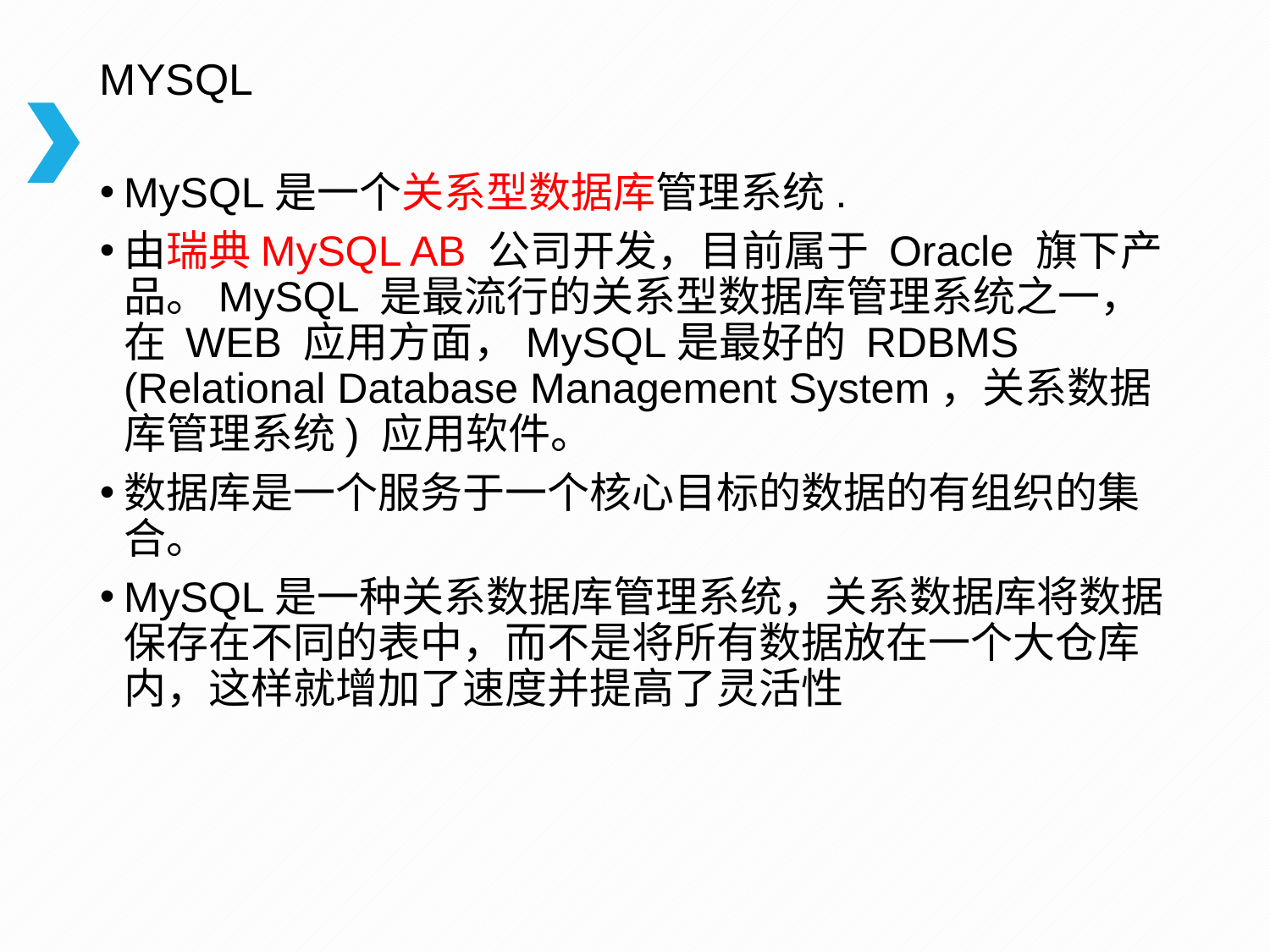

# MYSQL
MySQL是一个关系型数据库管理系统.
由瑞典MySQL AB 公司开发，目前属于 Oracle 旗下产品。MySQL 是最流行的关系型数据库管理系统之一，在 WEB 应用方面，MySQL是最好的 RDBMS (Relational Database Management System，关系数据库管理系统) 应用软件。
数据库是一个服务于一个核心目标的数据的有组织的集合。
MySQL是一种关系数据库管理系统，关系数据库将数据保存在不同的表中，而不是将所有数据放在一个大仓库内，这样就增加了速度并提高了灵活性